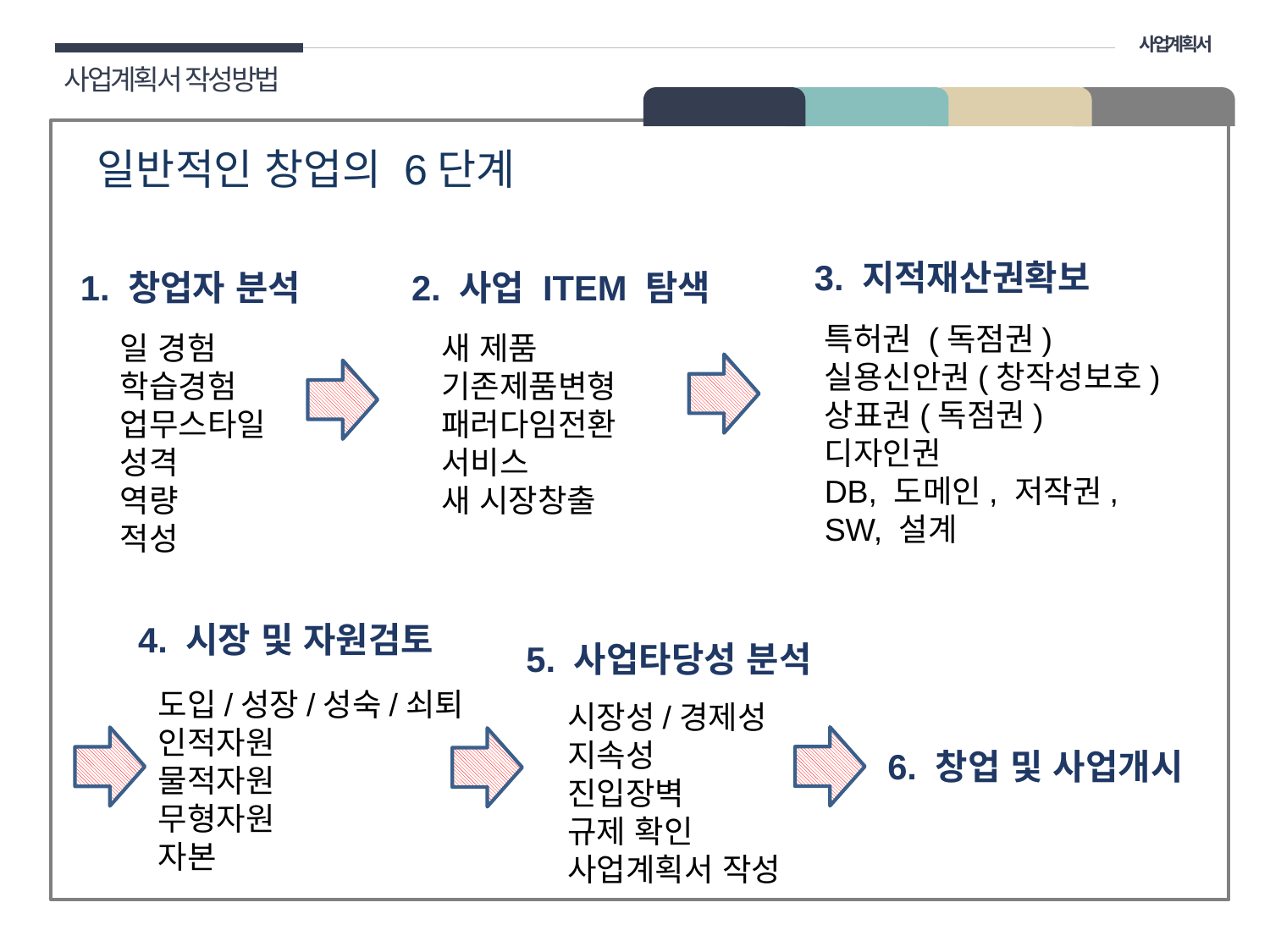

사업계획서
사업계획서 작성방법
01 개요

일반적인 창업의 6단계
3. 지적재산권확보
1. 창업자 분석
2. 사업 ITEM 탐색
특허권 (독점권)
실용신안권(창작성보호)
상표권(독점권)
디자인권
DB, 도메인, 저작권, SW, 설계
일 경험
학습경험
업무스타일
성격
역량
적성
새 제품
기존제품변형
패러다임전환
서비스
새 시장창출

4. 시장 및 자원검토
5. 사업타당성 분석
도입/성장/성숙/쇠퇴
인적자원
물적자원
무형자원
자본
시장성/경제성
지속성
진입장벽
규제 확인
사업계획서 작성

6. 창업 및 사업개시